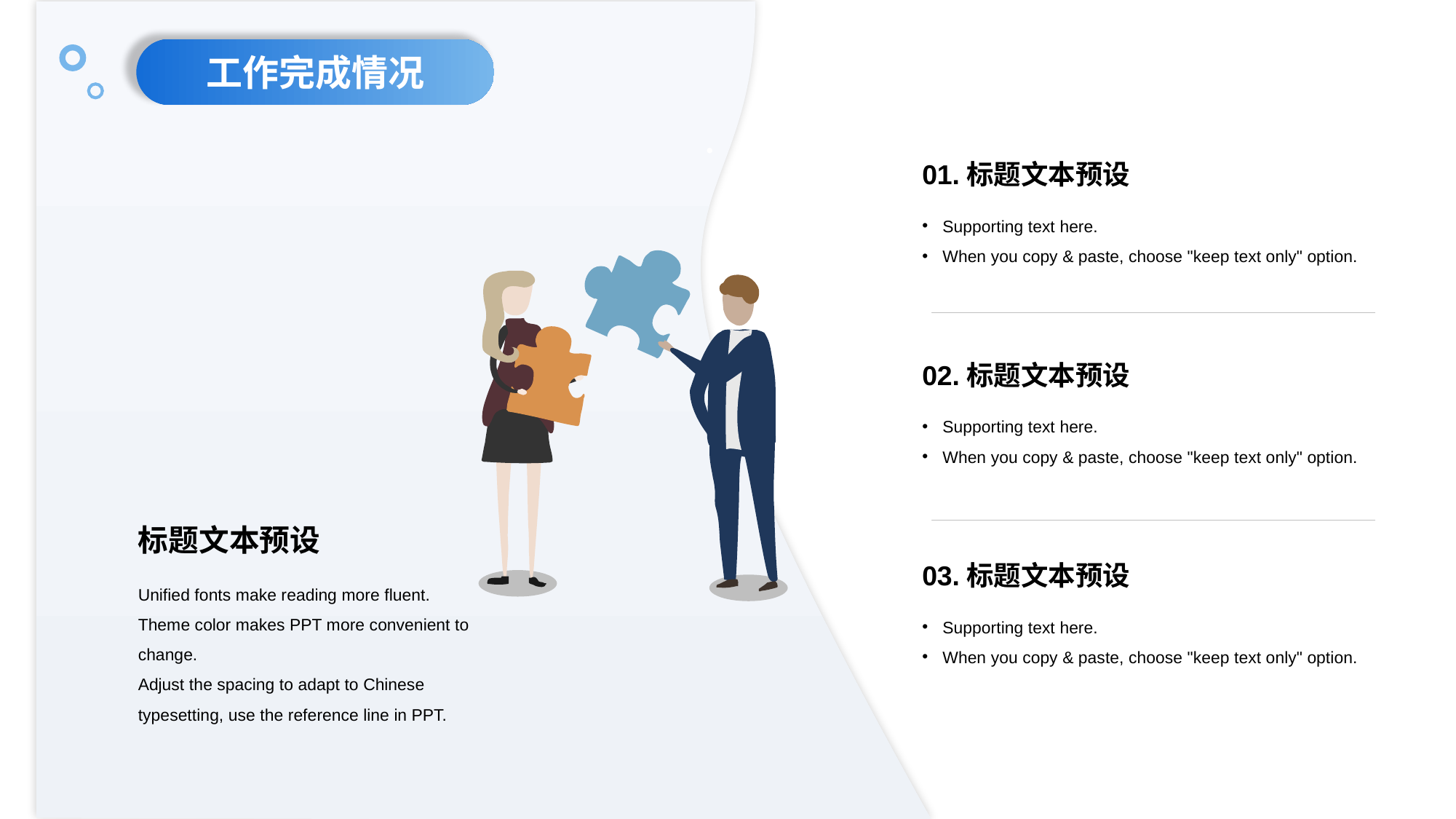

工作完成情况

01.标题文本预设
Supporting text here.
When you copy & paste, choose "keep text only" option.

02.标题文本预设
Supporting text here.
When you copy & paste, choose "keep text only" option.
03.标题文本预设
Supporting text here.
When you copy & paste, choose "keep text only" option.

标题文本预设
Unified fonts make reading more fluent.
Theme color makes PPT more convenient to change.
Adjust the spacing to adapt to Chinese typesetting, use the reference line in PPT.